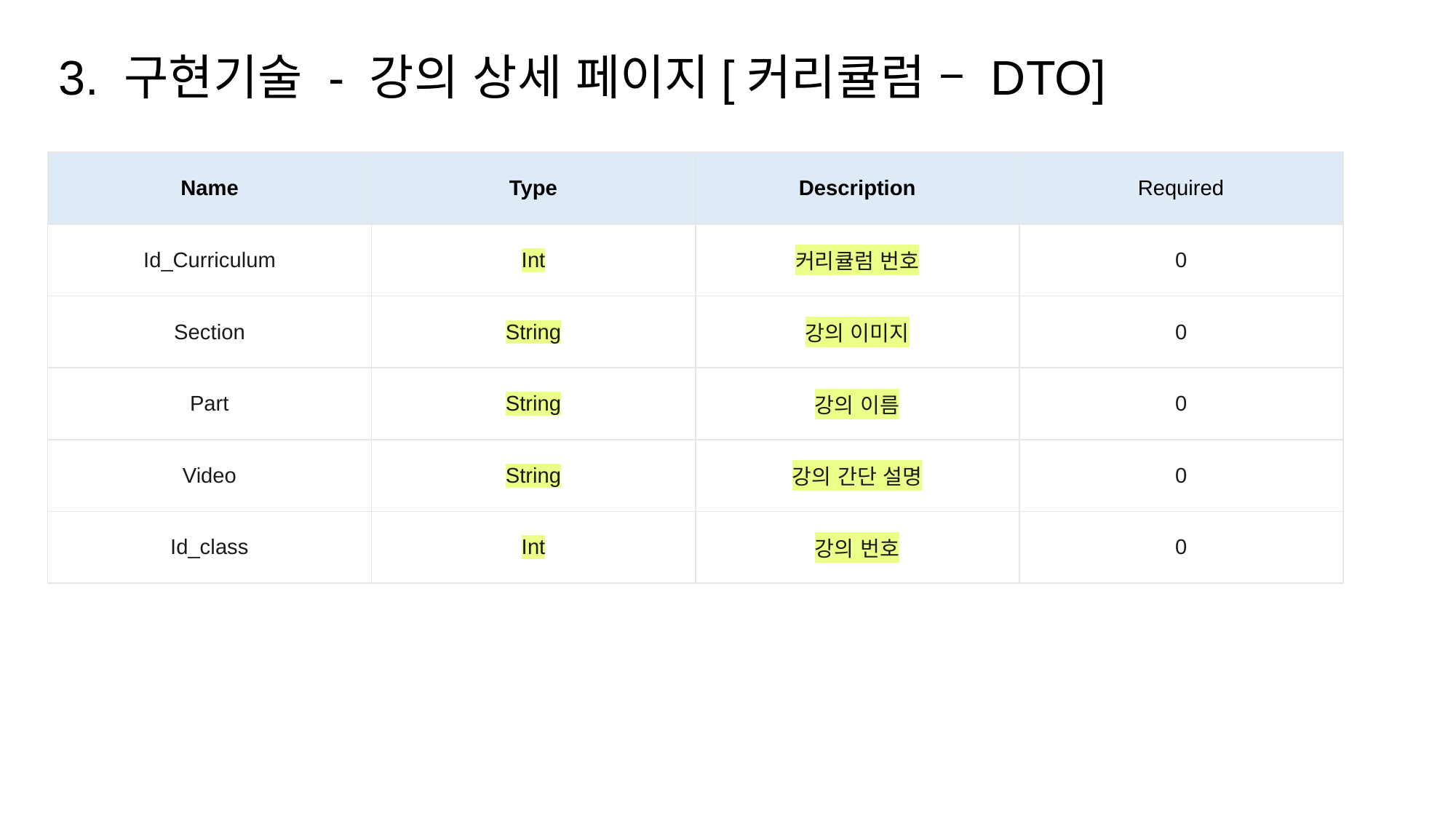

# 3. 구현기술 - 강의 상세 페이지[커리큘럼 – DTO]
| Name | Type | Description | Required |
| --- | --- | --- | --- |
| Id\_Curriculum | Int | 커리큘럼 번호 | 0 |
| Section | String | 강의 이미지 | 0 |
| Part | String | 강의 이름 | 0 |
| Video | String | 강의 간단 설명 | 0 |
| Id\_class | Int | 강의 번호 | 0 |